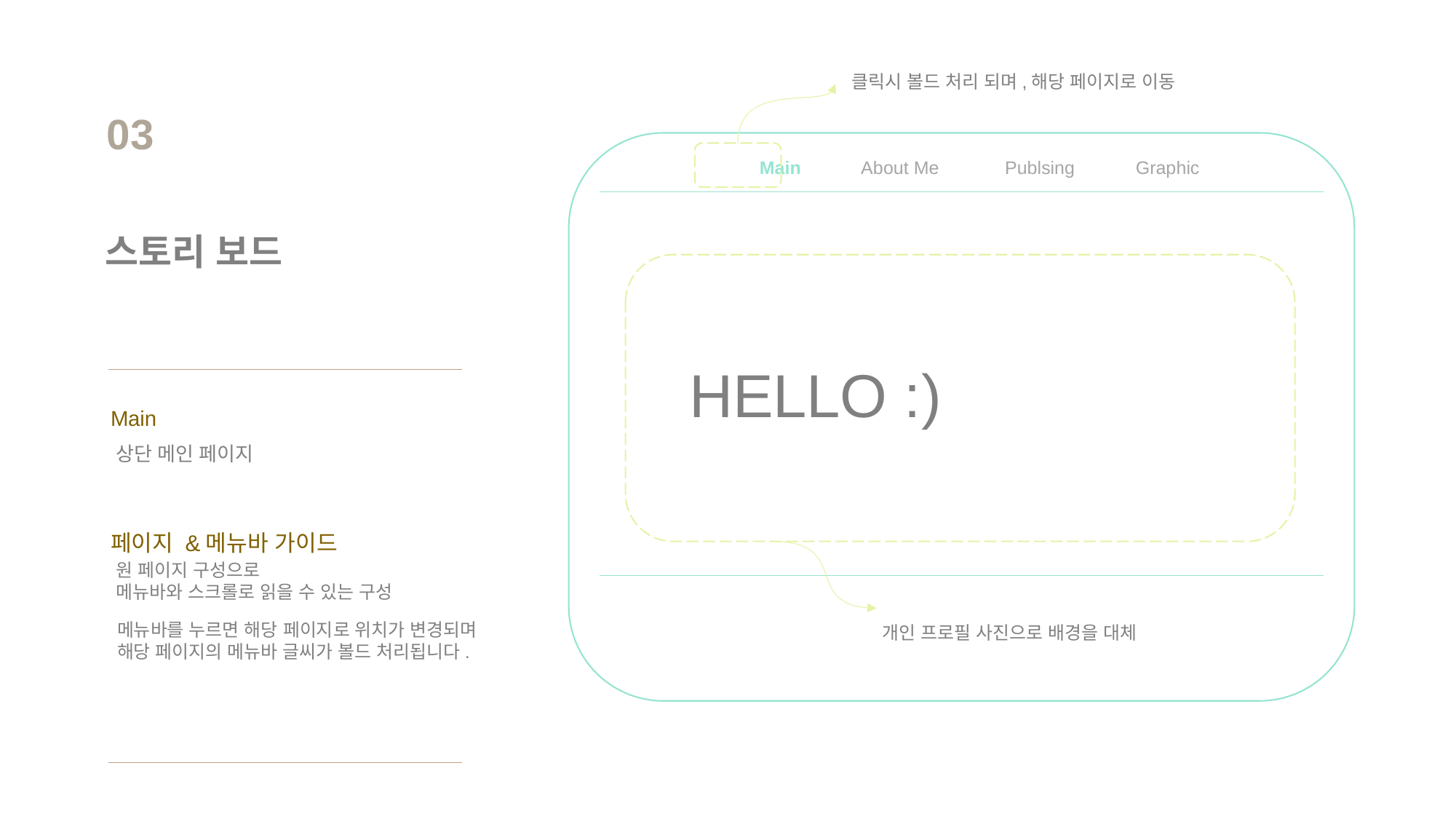

클릭시 볼드 처리 되며,해당 페이지로 이동
03

Main            About Me             Publsing            Graphic

스토리 보드

HELLO :)
Main
상단 메인 페이지
페이지 &메뉴바 가이드
원 페이지 구성으로
메뉴바와 스크롤로 읽을 수 있는 구성
메뉴바를 누르면 해당 페이지로 위치가 변경되며
해당 페이지의 메뉴바 글씨가 볼드 처리됩니다.
개인 프로필 사진으로 배경을 대체